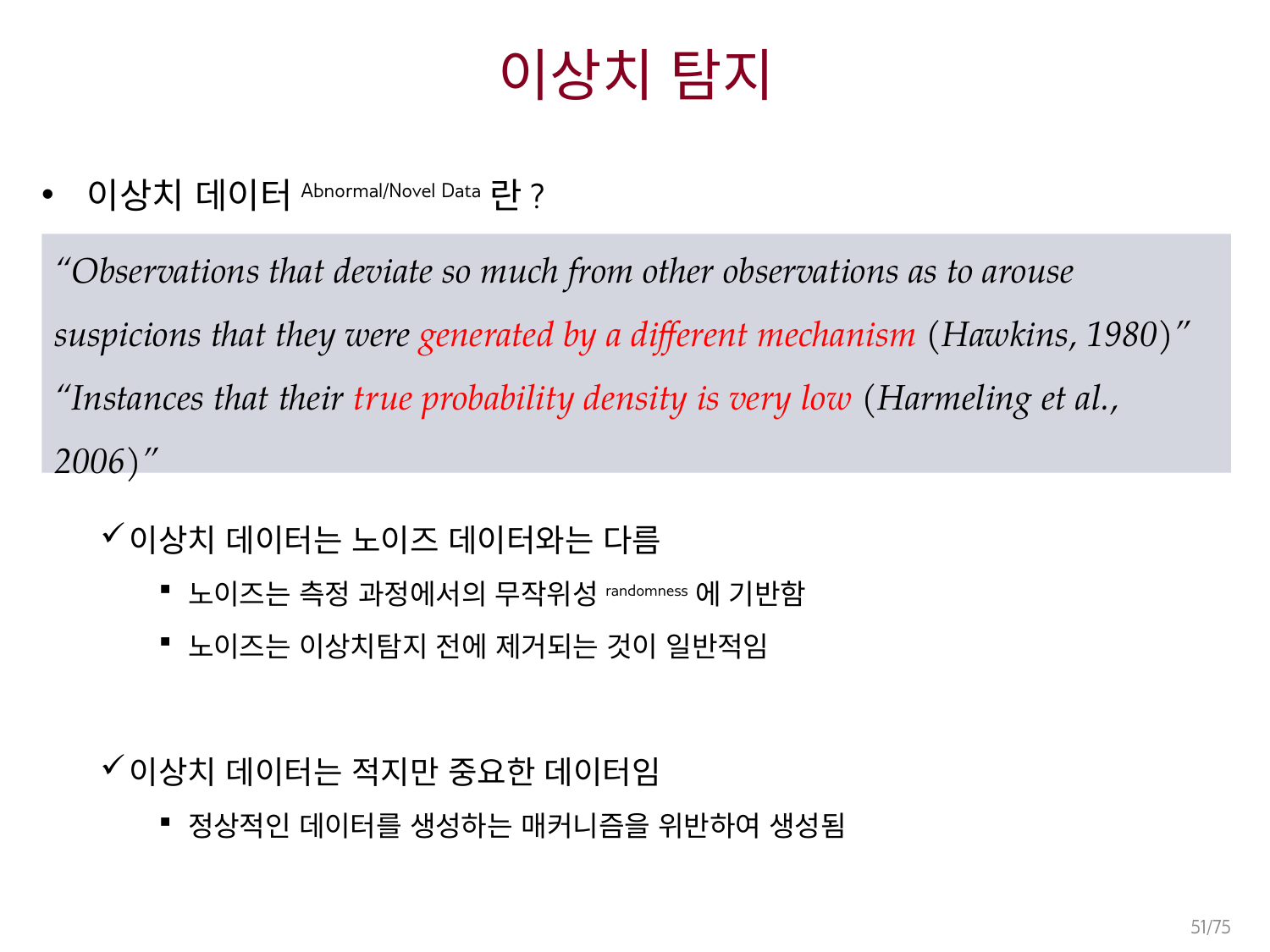

# 이상치 탐지
 이상치 데이터Abnormal/Novel Data란?

이상치 데이터는 노이즈 데이터와는 다름
노이즈는 측정 과정에서의 무작위성randomness에 기반함
노이즈는 이상치탐지 전에 제거되는 것이 일반적임

이상치 데이터는 적지만 중요한 데이터임
정상적인 데이터를 생성하는 매커니즘을 위반하여 생성됨

“Observations that deviate so much from other observations as to arouse suspicions that they were generated by a different mechanism (Hawkins, 1980)”
“Instances that their true probability density is very low (Harmeling et al., 2006)”
51/75